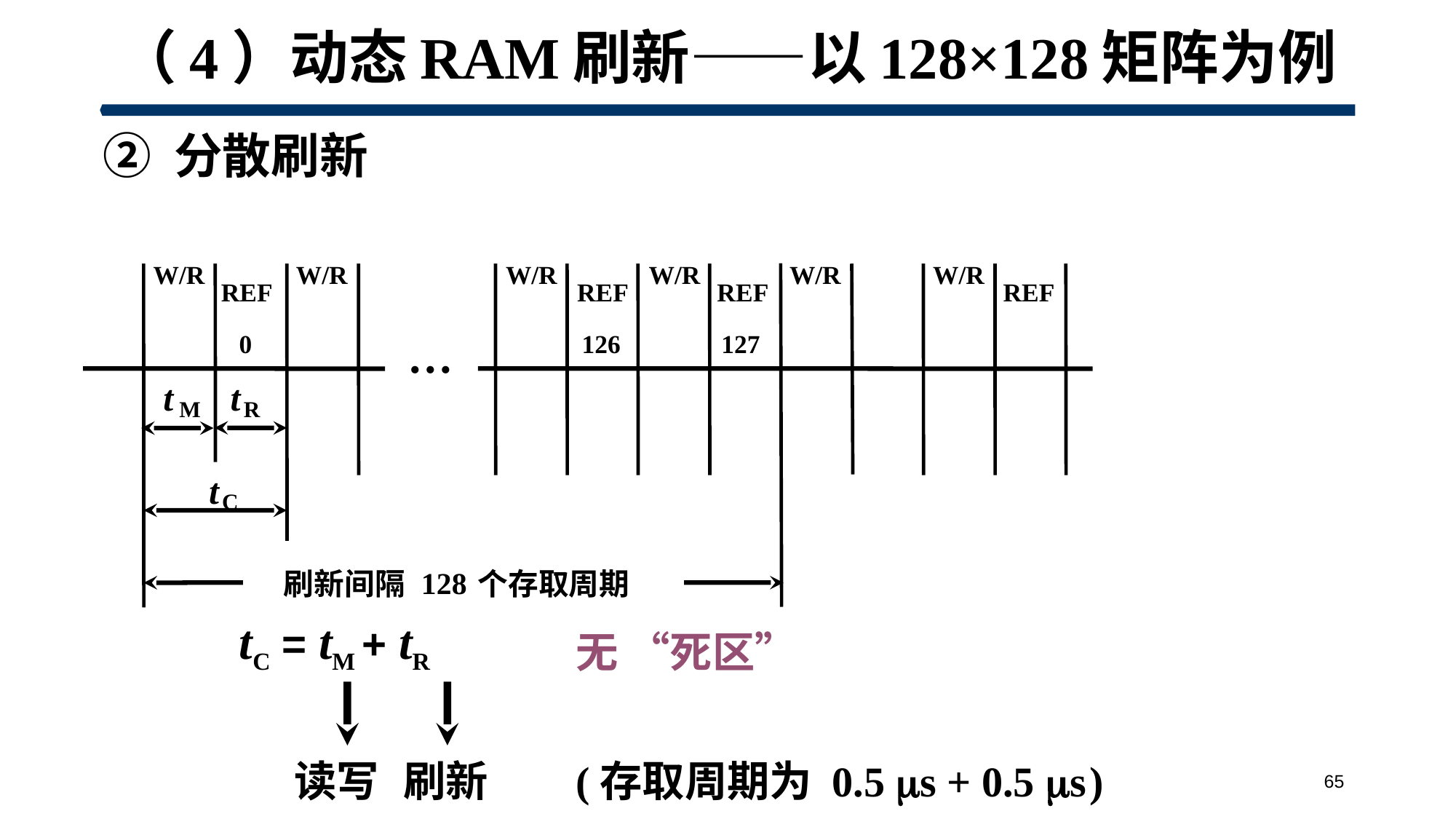

# （4）动态RAM刷新——以128×128矩阵为例
② 分散刷新
W/R
W/R
W/R
W/R
W/R
W/R

REF
REF
REF
REF
0
126
127

t
t
M
R

t
C

128
刷新间隔
个存取周期

…
tC = tM + tR
无 “死区”

读写
刷新
(存取周期为 0.5 μs + 0.5 μs )
65